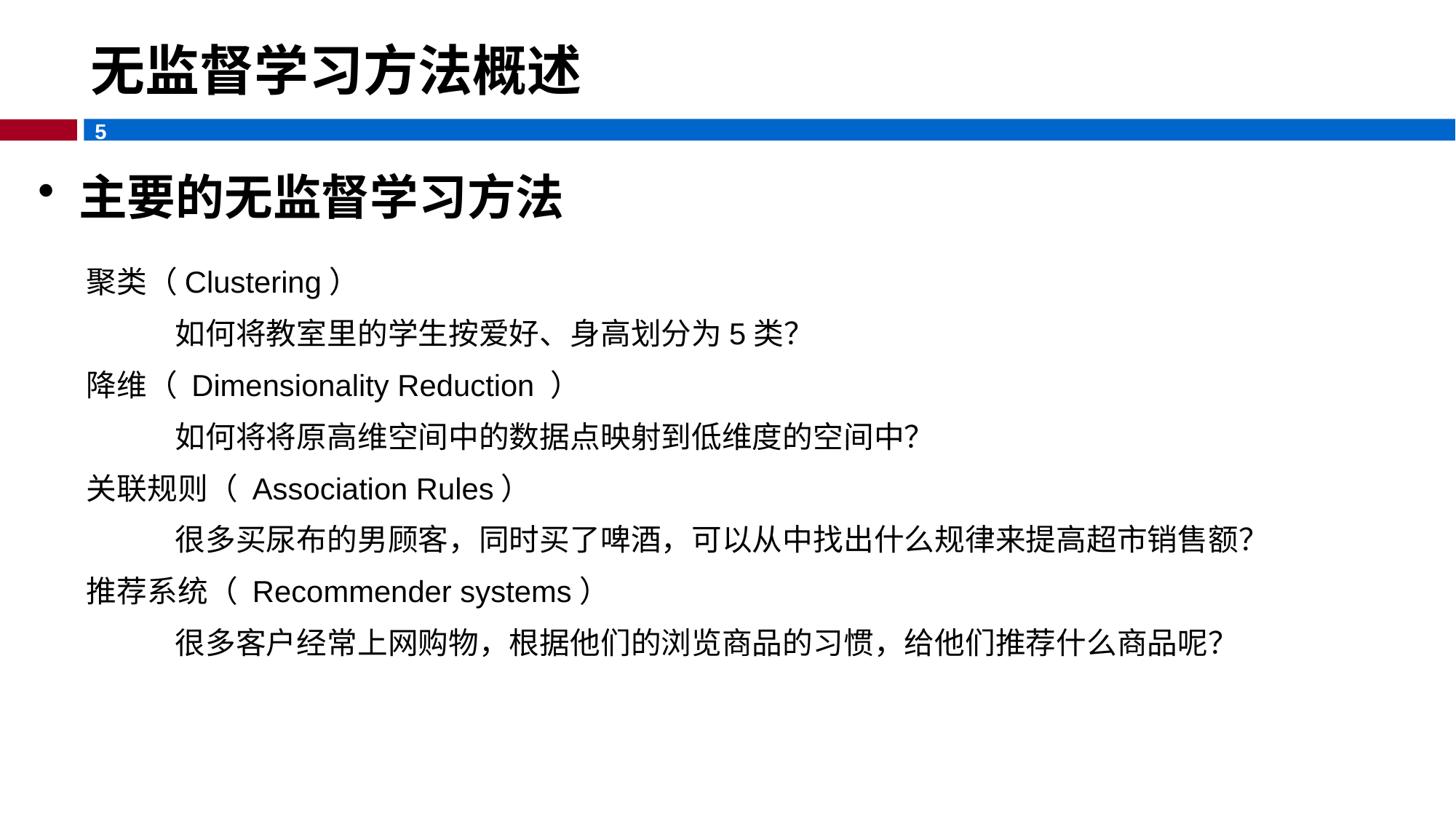

# 无监督学习方法概述
主要的无监督学习方法
聚类（Clustering）
如何将教室里的学生按爱好、身高划分为5类？
降维（ Dimensionality Reduction ）
如何将将原高维空间中的数据点映射到低维度的空间中？
关联规则（ Association Rules）
很多买尿布的男顾客，同时买了啤酒，可以从中找出什么规律来提高超市销售额？
推荐系统（ Recommender systems）
很多客户经常上网购物，根据他们的浏览商品的习惯，给他们推荐什么商品呢？